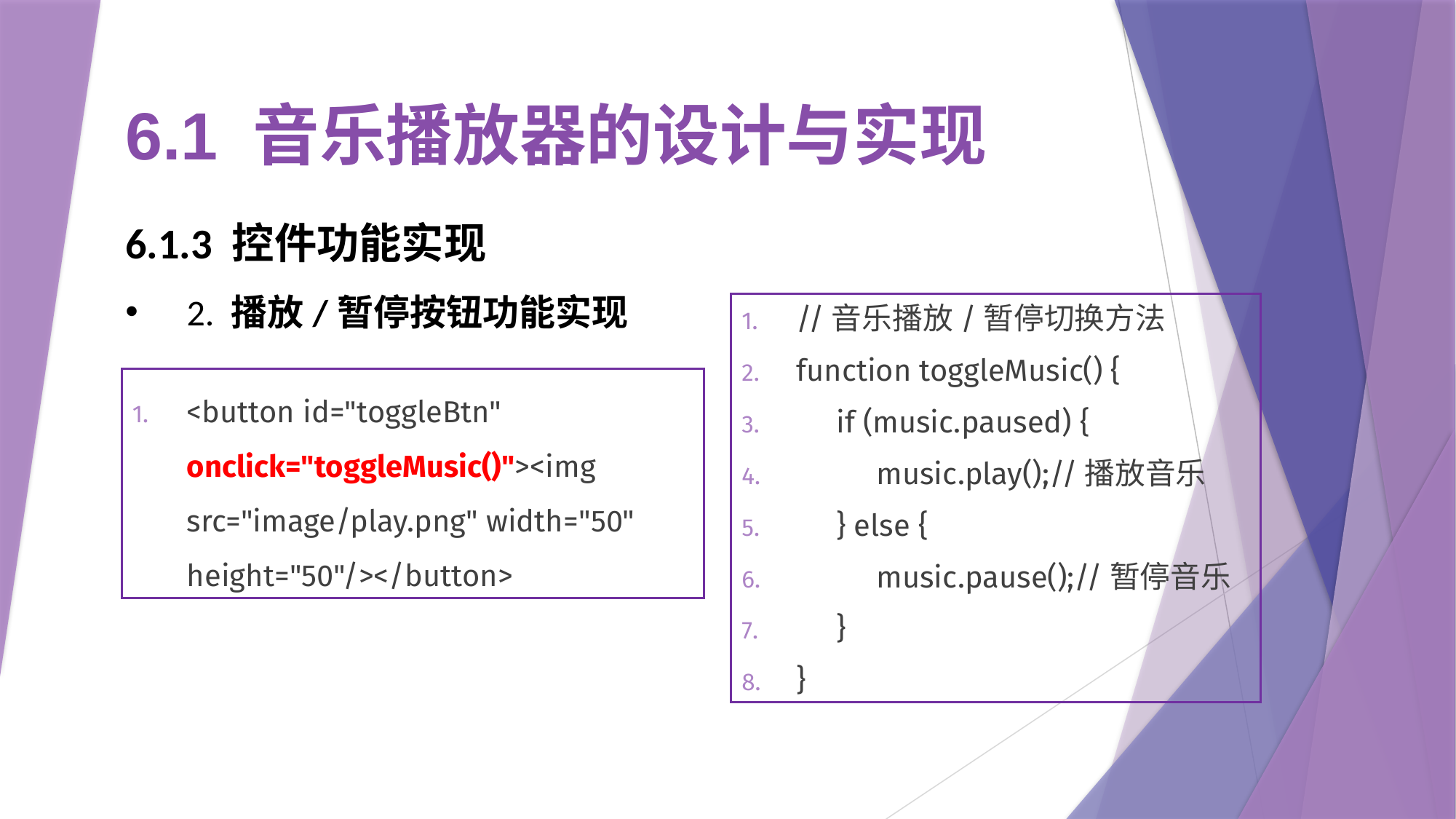

# 6.1 音乐播放器的设计与实现
6.1.3 控件功能实现
2. 播放/暂停按钮功能实现

//音乐播放/暂停切换方法
function toggleMusic() {
     if (music.paused) {
          music.play();//播放音乐
     } else {
          music.pause();//暂停音乐
     }
}
<button id="toggleBtn" onclick="toggleMusic()"><img src="image/play.png" width="50" height="50"/></button>